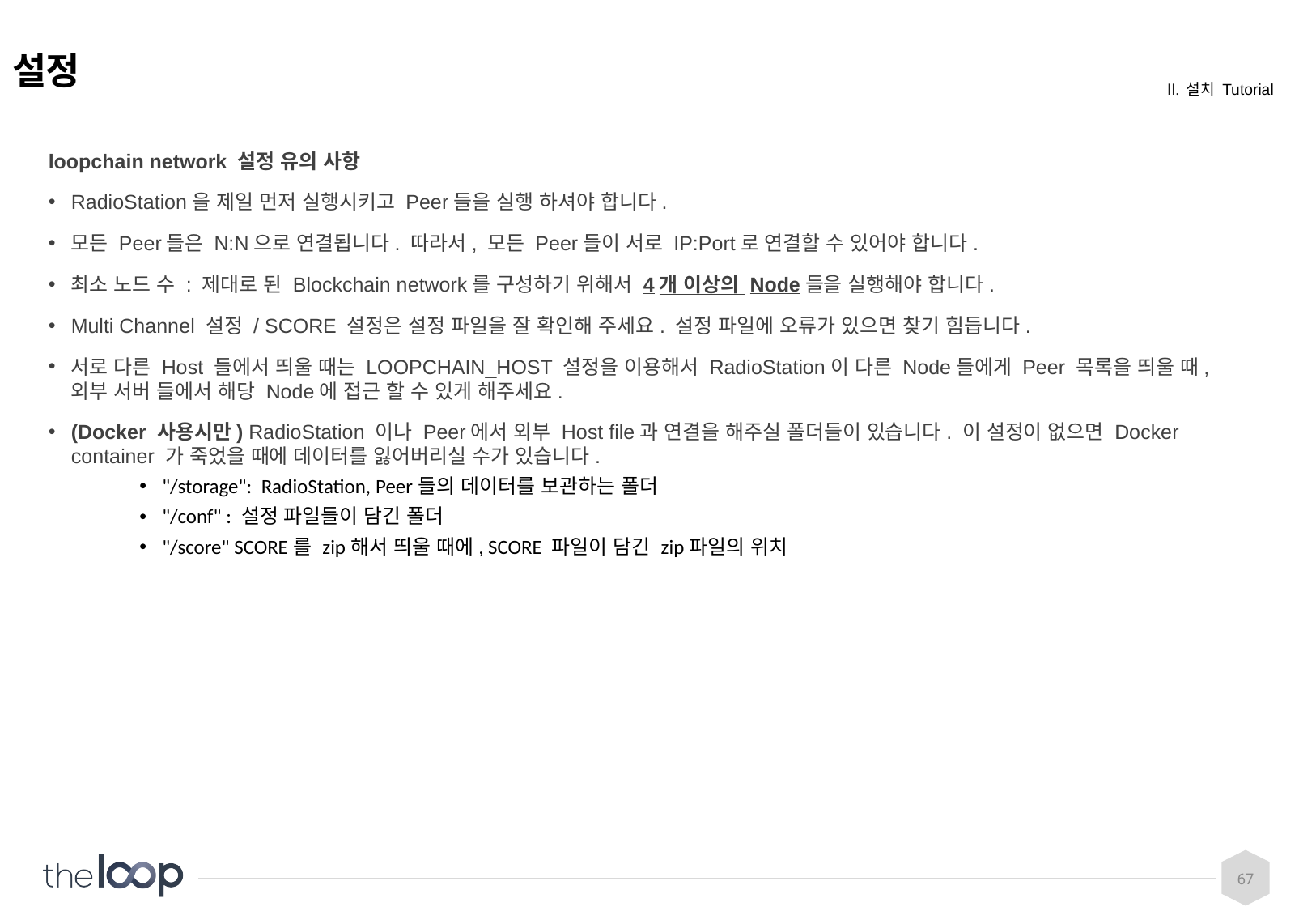

# 설정
II. 설치 Tutorial

loopchain network 설정 유의 사항
RadioStation을 제일 먼저 실행시키고 Peer들을 실행 하셔야 합니다.
모든 Peer들은 N:N으로 연결됩니다. 따라서, 모든 Peer들이 서로 IP:Port로 연결할 수 있어야 합니다.
최소 노드 수 : 제대로 된 Blockchain network를 구성하기 위해서 4개 이상의 Node들을 실행해야 합니다.
Multi Channel 설정 / SCORE 설정은 설정 파일을 잘 확인해 주세요. 설정 파일에 오류가 있으면 찾기 힘듭니다.
서로 다른 Host 들에서 띄울 때는 LOOPCHAIN_HOST 설정을 이용해서 RadioStation이 다른 Node들에게 Peer 목록을 띄울 때, 외부 서버 들에서 해당 Node에 접근 할 수 있게 해주세요.
(Docker 사용시만) RadioStation 이나 Peer에서 외부 Host file과 연결을 해주실 폴더들이 있습니다. 이 설정이 없으면 Docker container 가 죽었을 때에 데이터를 잃어버리실 수가 있습니다.
"/storage":  RadioStation, Peer들의 데이터를 보관하는 폴더
"/conf" : 설정 파일들이 담긴 폴더
"/score" SCORE를 zip해서 띄울 때에, SCORE 파일이 담긴 zip파일의 위치

67